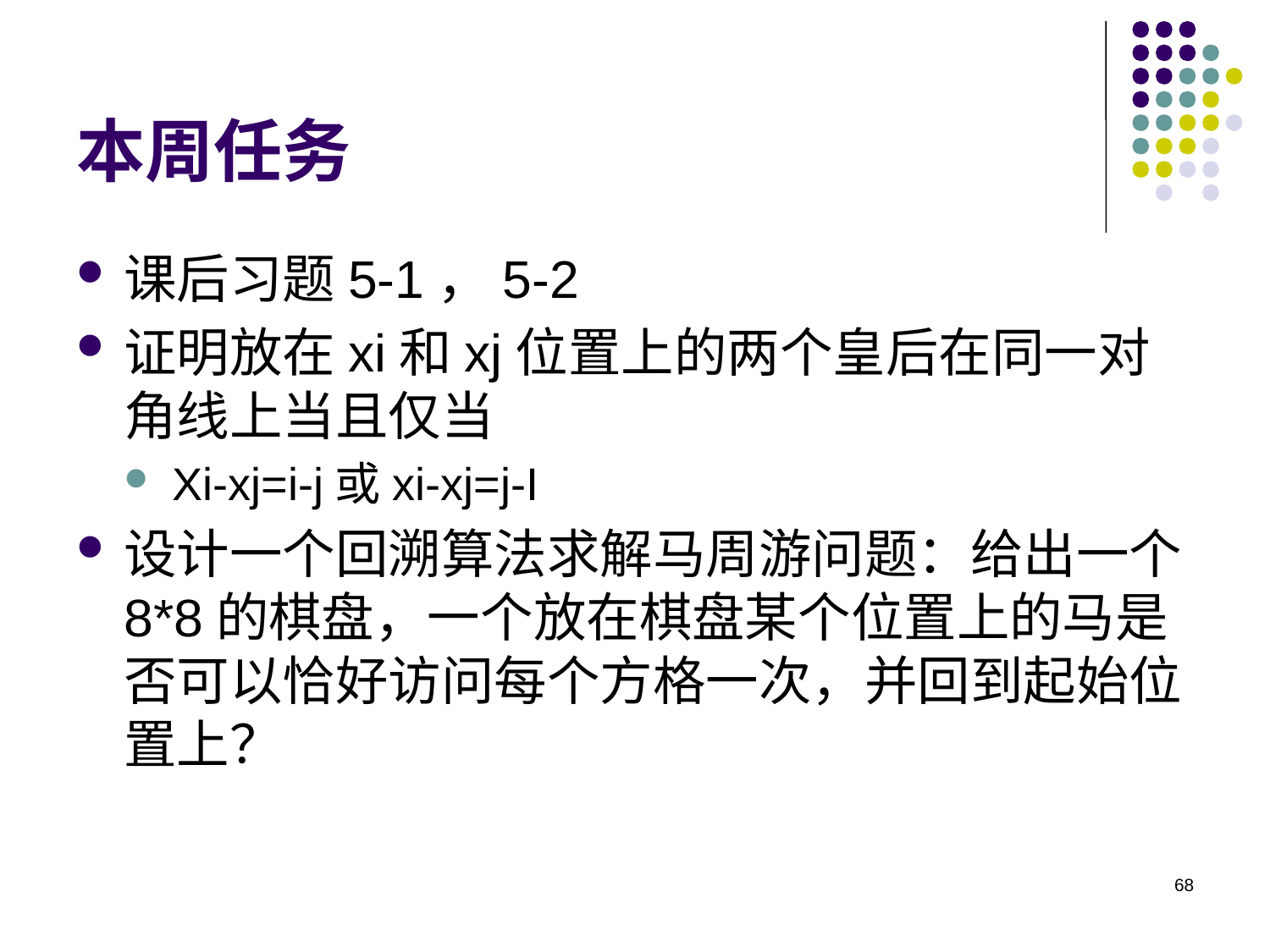

# 本周任务
课后习题5-1，5-2
证明放在xi和xj位置上的两个皇后在同一对角线上当且仅当
Xi-xj=i-j或xi-xj=j-I
设计一个回溯算法求解马周游问题：给出一个8*8的棋盘，一个放在棋盘某个位置上的马是否可以恰好访问每个方格一次，并回到起始位置上？
68